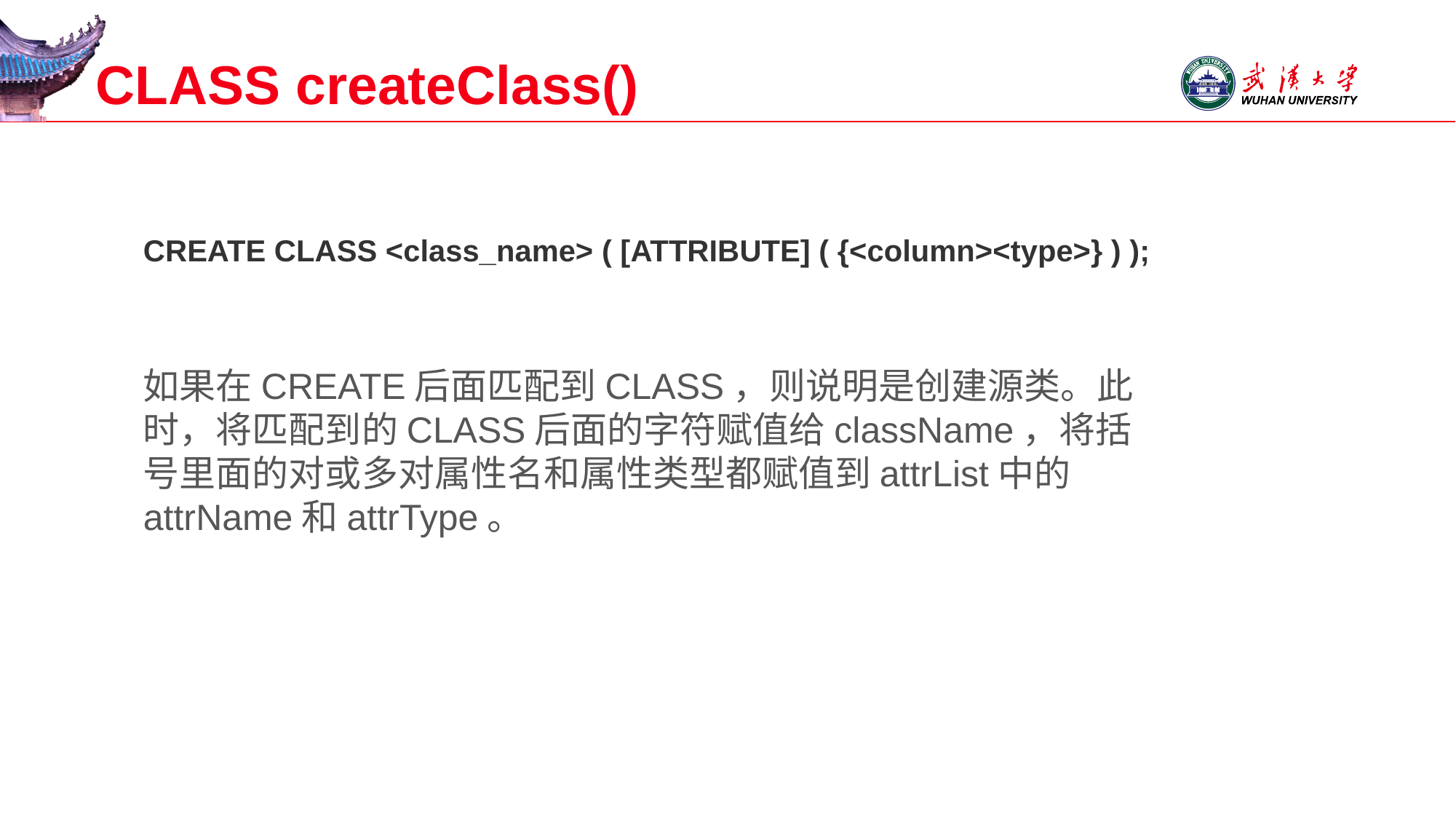

# CLASS createClass()
CREATE CLASS <class_name> ( [ATTRIBUTE] ( {<column><type>} ) );
如果在CREATE后面匹配到CLASS，则说明是创建源类。此时，将匹配到的CLASS后面的字符赋值给className，将括号里面的对或多对属性名和属性类型都赋值到attrList中的attrName和attrType。